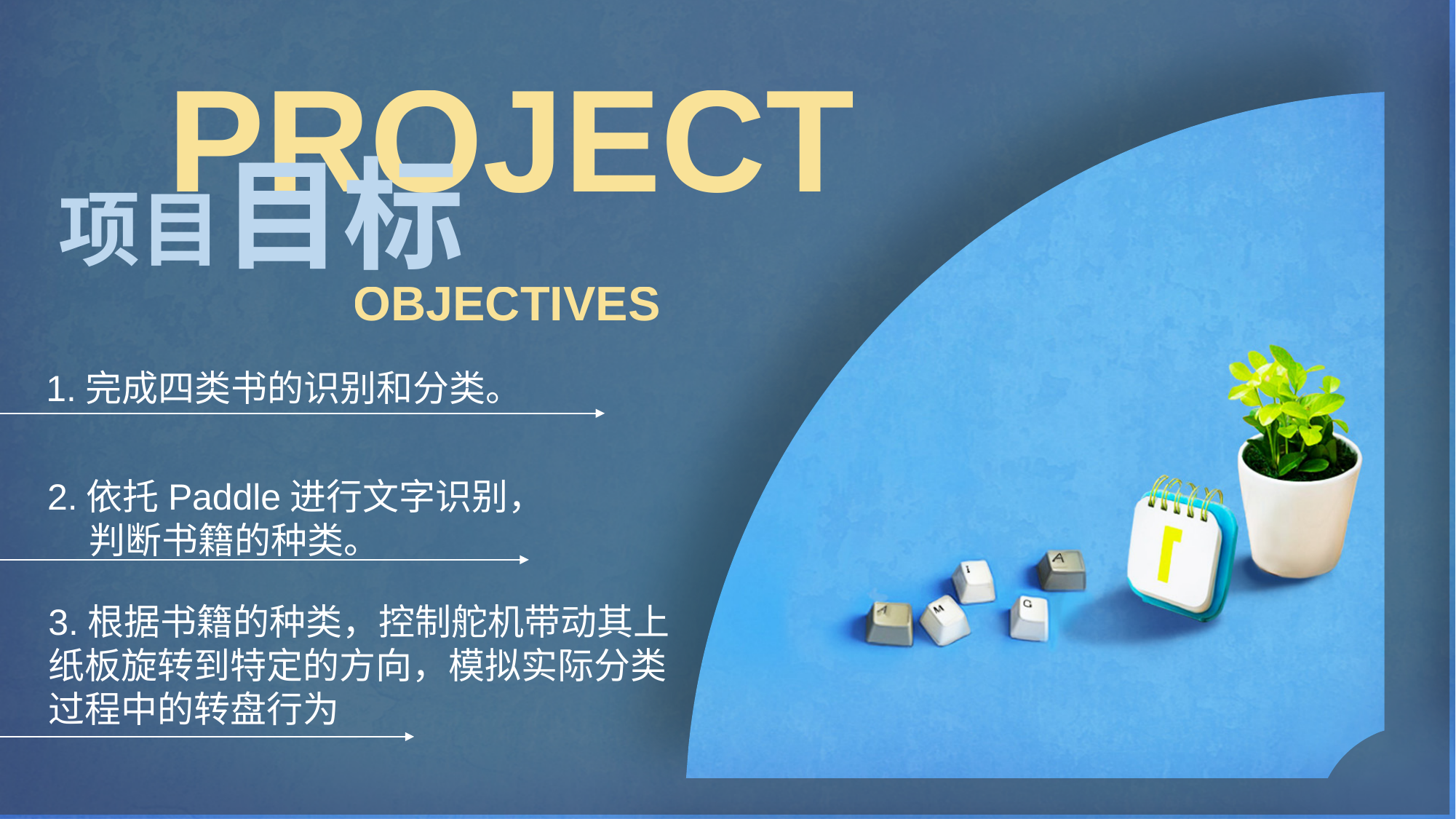

PROJECT

项目目标
OBJECTIVES
1.完成四类书的识别和分类。
2.依托Paddle进行文字识别，
    判断书籍的种类。
3.根据书籍的种类，控制舵机带动其上纸板旋转到特定的方向，模拟实际分类过程中的转盘行为